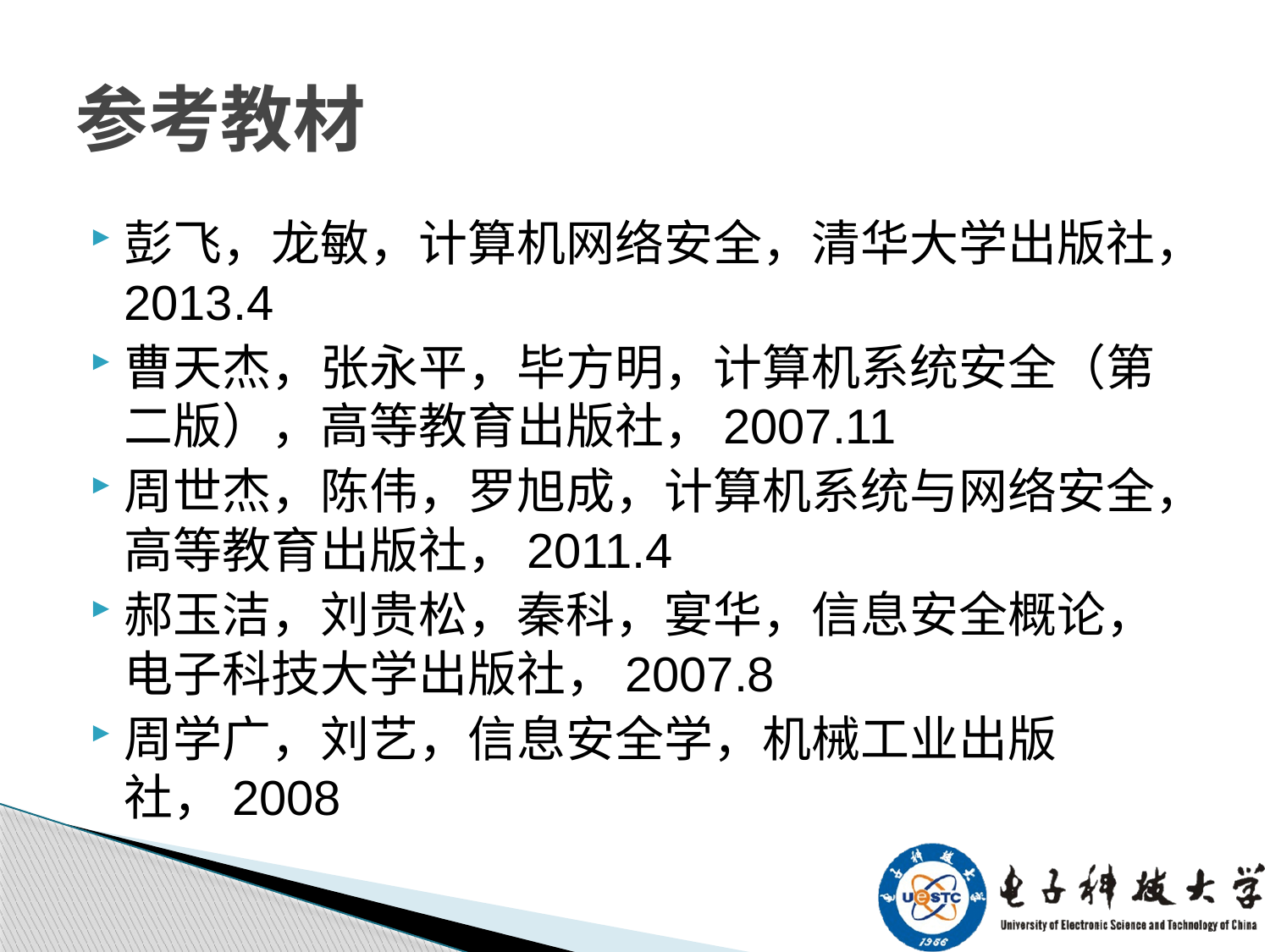

# 参考教材
彭飞，龙敏，计算机网络安全，清华大学出版社，2013.4
曹天杰，张永平，毕方明，计算机系统安全（第二版），高等教育出版社，2007.11
周世杰，陈伟，罗旭成，计算机系统与网络安全，高等教育出版社，2011.4
郝玉洁，刘贵松，秦科，宴华，信息安全概论，电子科技大学出版社，2007.8
周学广，刘艺，信息安全学，机械工业出版社，2008

6